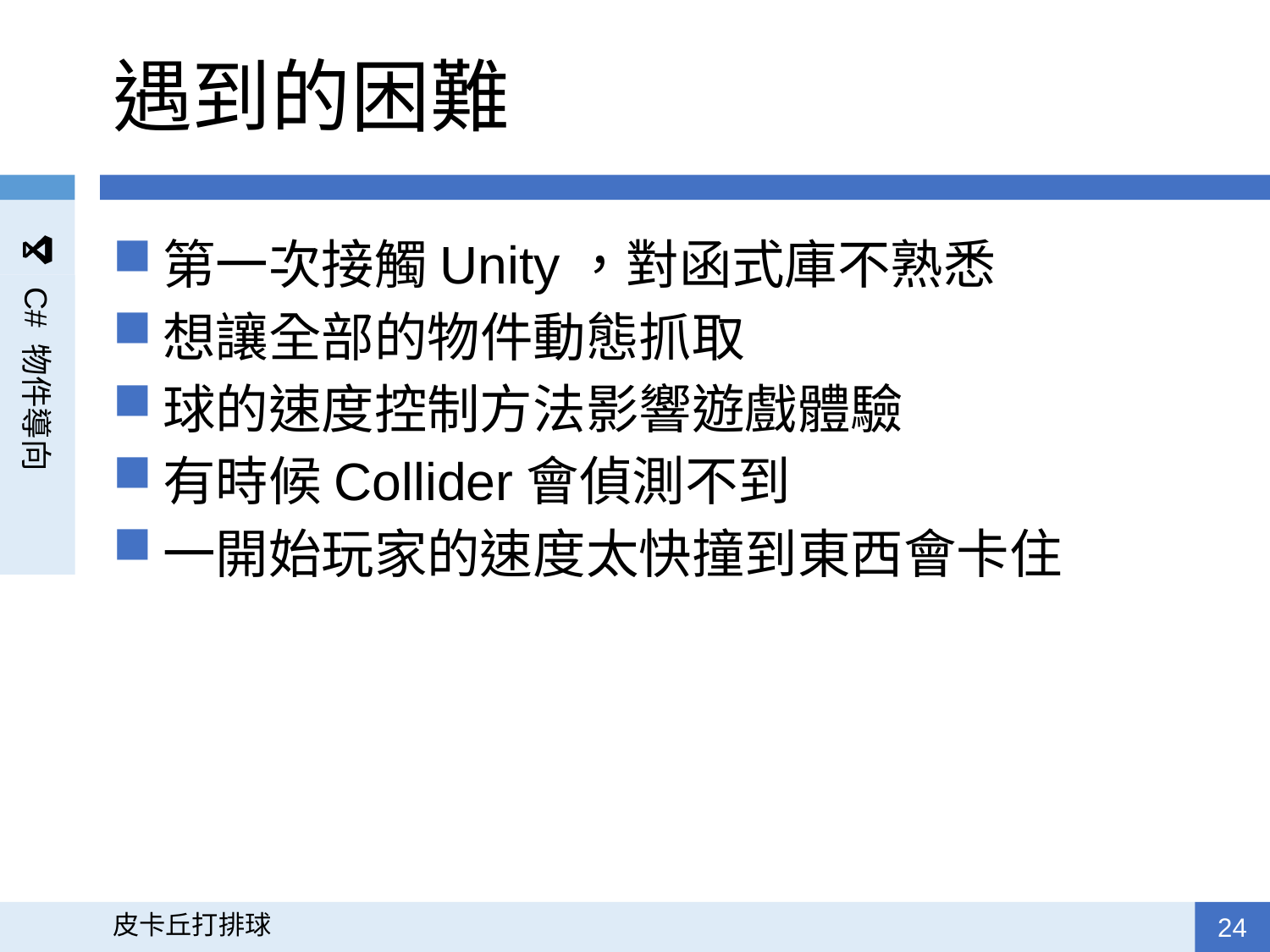

# 遇到的困難
第一次接觸Unity，對函式庫不熟悉
想讓全部的物件動態抓取
球的速度控制方法影響遊戲體驗
有時候Collider會偵測不到
一開始玩家的速度太快撞到東西會卡住

24
皮卡丘打排球